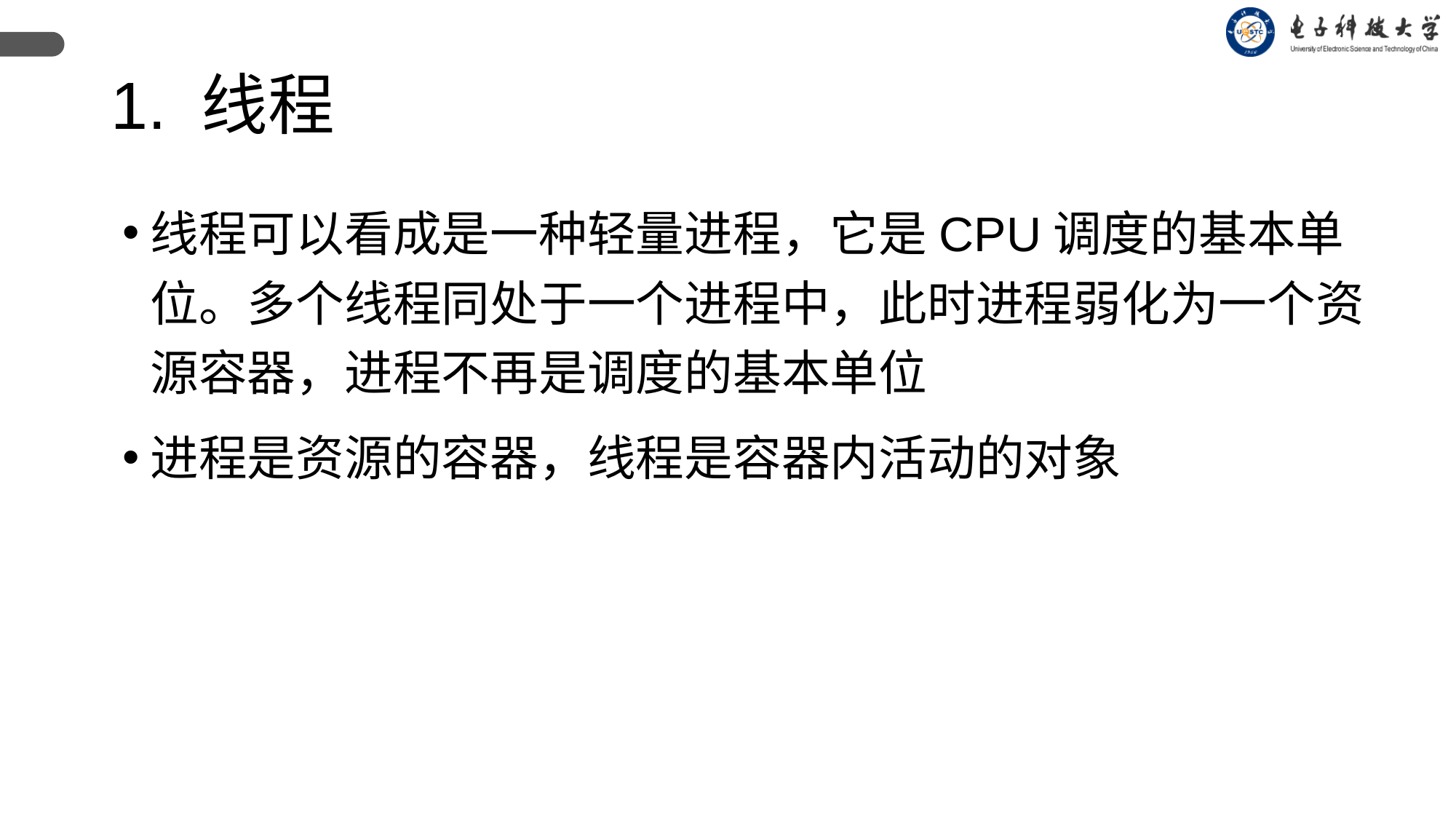

1. 线程
线程可以看成是一种轻量进程，它是CPU调度的基本单位。多个线程同处于一个进程中，此时进程弱化为一个资源容器，进程不再是调度的基本单位
进程是资源的容器，线程是容器内活动的对象